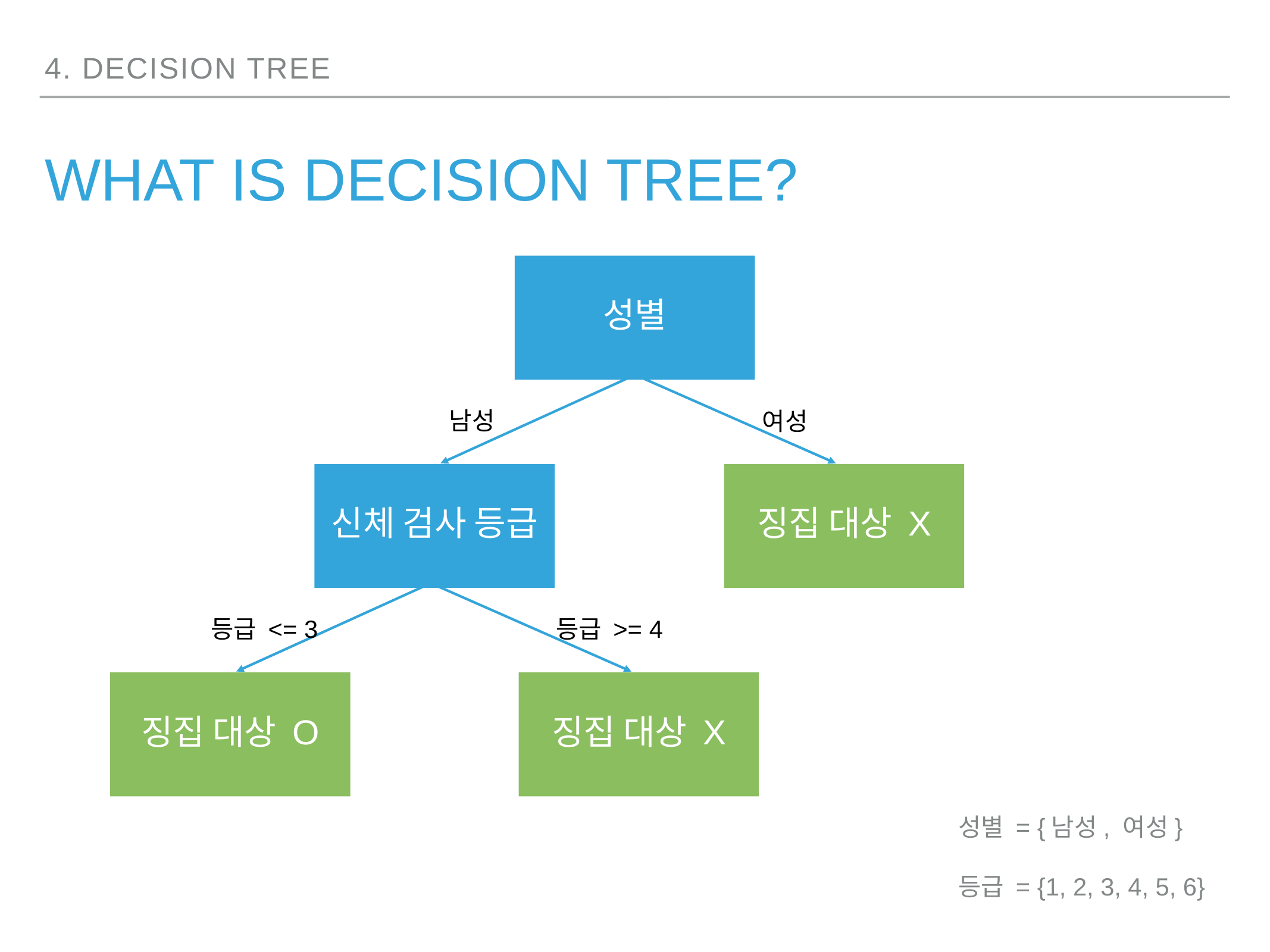

4. decision tree
# what is decision tree?
성별

남성
여성
신체 검사 등급
징집 대상 X

등급 <= 3
등급 >= 4
징집 대상 O
징집 대상 X
성별 = {남성, 여성}
등급 = {1, 2, 3, 4, 5, 6}